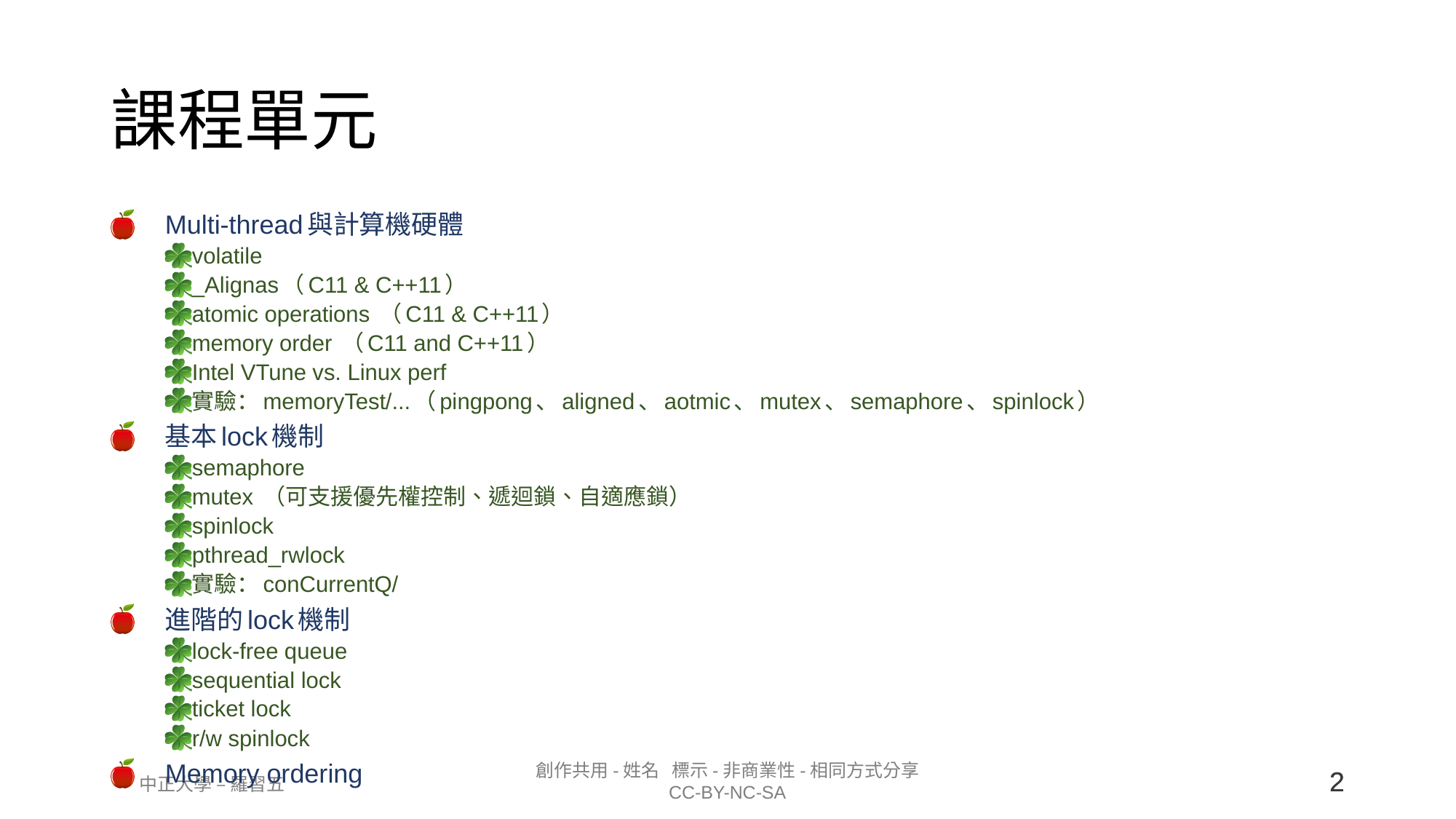

# 課程單元
Multi-thread與計算機硬體
volatile
_Alignas（C11 & C++11）
atomic operations （C11 & C++11）
memory order （C11 and C++11）
Intel VTune vs. Linux perf
實驗：memoryTest/...（pingpong、aligned、aotmic、mutex、semaphore、spinlock）
基本lock機制
semaphore
mutex （可支援優先權控制、遞迴鎖、自適應鎖）
spinlock
pthread_rwlock
實驗：conCurrentQ/
進階的lock機制
lock-free queue
sequential lock
ticket lock
r/w spinlock
Memory ordering